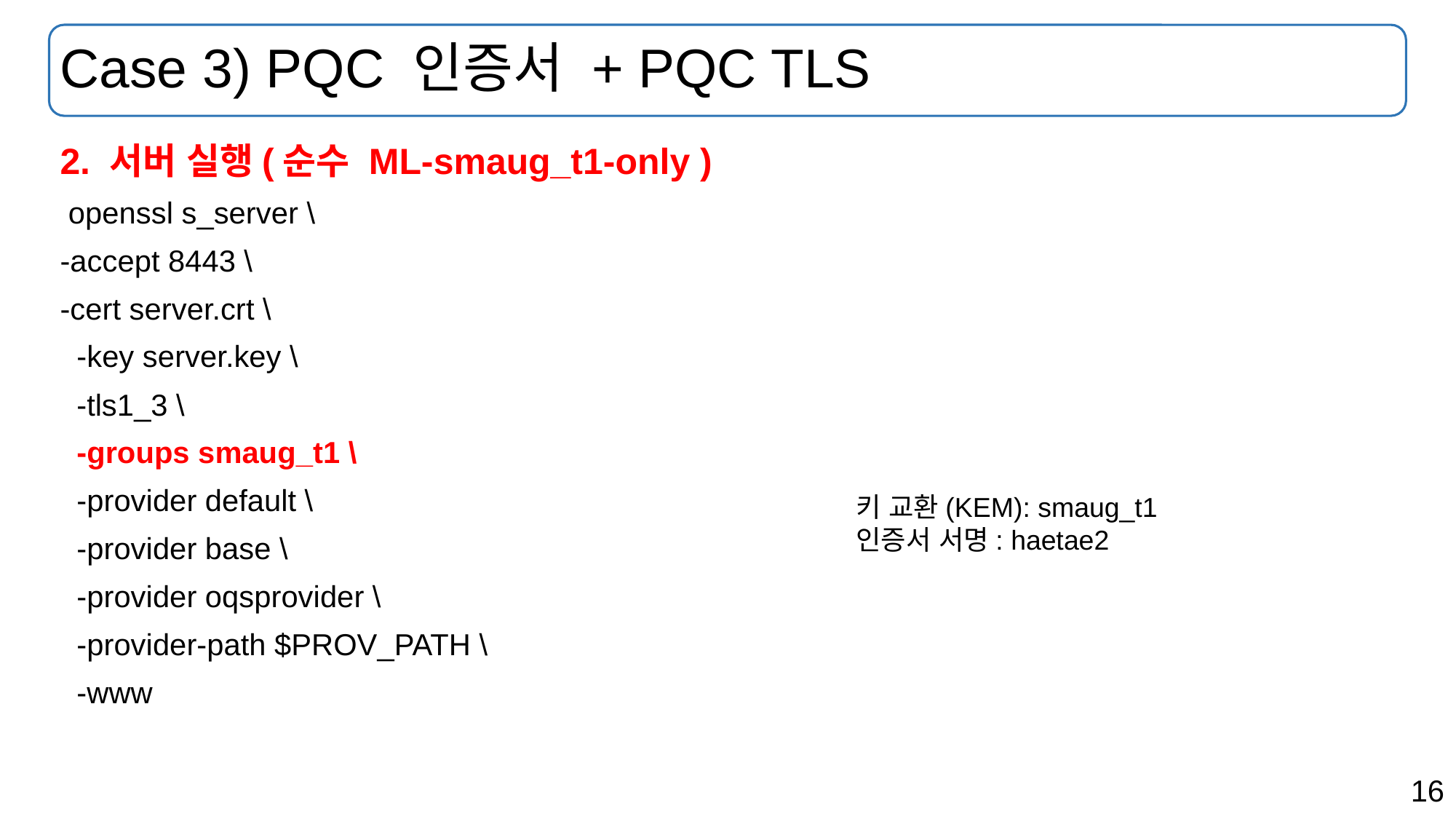

# Case 3) PQC 인증서 + PQC TLS
2. 서버 실행(순수 ML-smaug_t1-only )
 openssl s_server \
-accept 8443 \
-cert server.crt \
  -key server.key \
  -tls1_3 \
  -groups smaug_t1 \
  -provider default \
  -provider base \
  -provider oqsprovider \
  -provider-path $PROV_PATH \
  -www

키 교환(KEM): smaug_t1
인증서 서명: haetae2